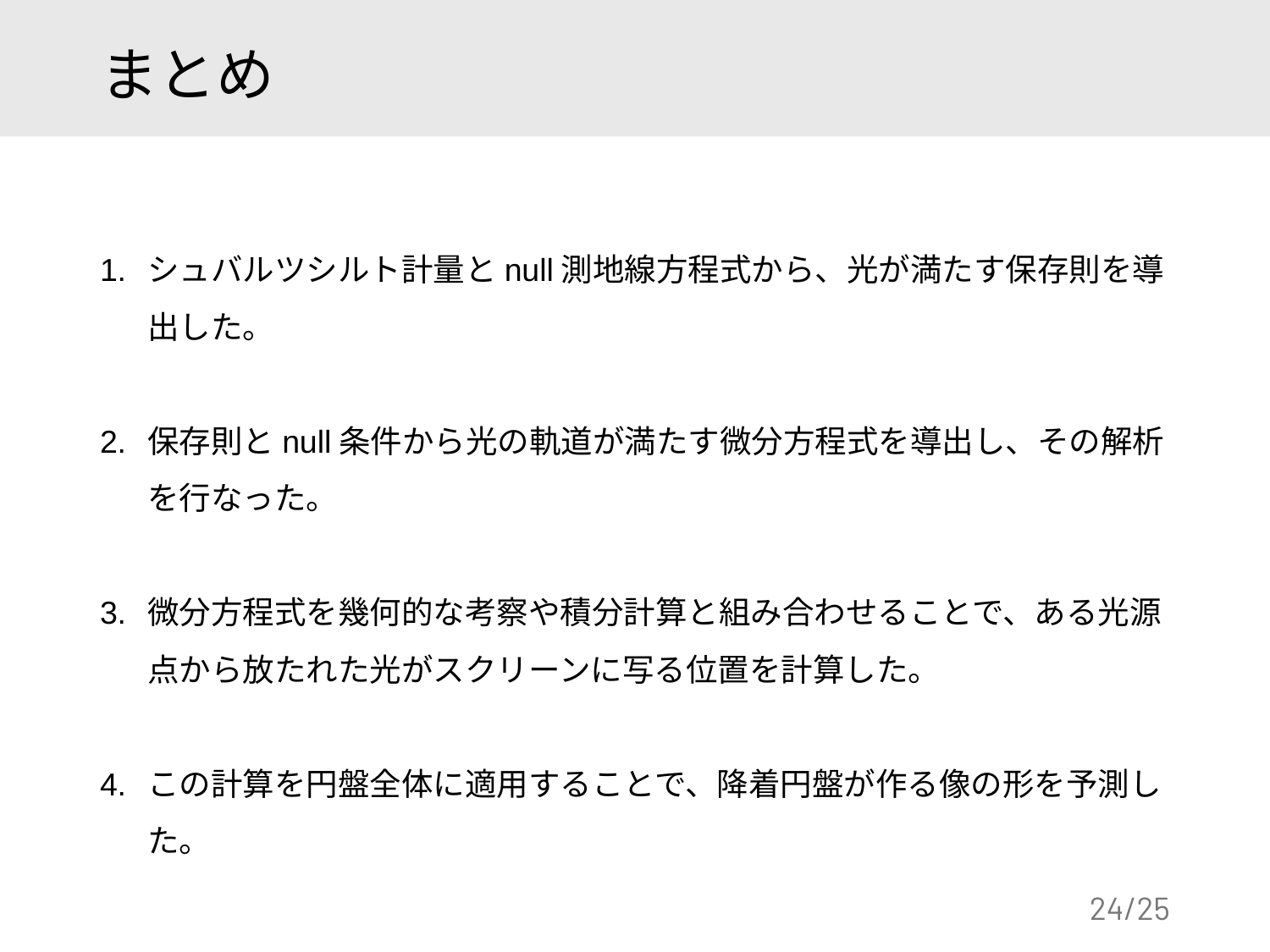

# まとめ
シュバルツシルト計量とnull測地線方程式から、光が満たす保存則を導出した。

保存則とnull条件から光の軌道が満たす微分方程式を導出し、その解析を行なった。

微分方程式を幾何的な考察や積分計算と組み合わせることで、ある光源点から放たれた光がスクリーンに写る位置を計算した。

この計算を円盤全体に適用することで、降着円盤が作る像の形を予測した。

24/25